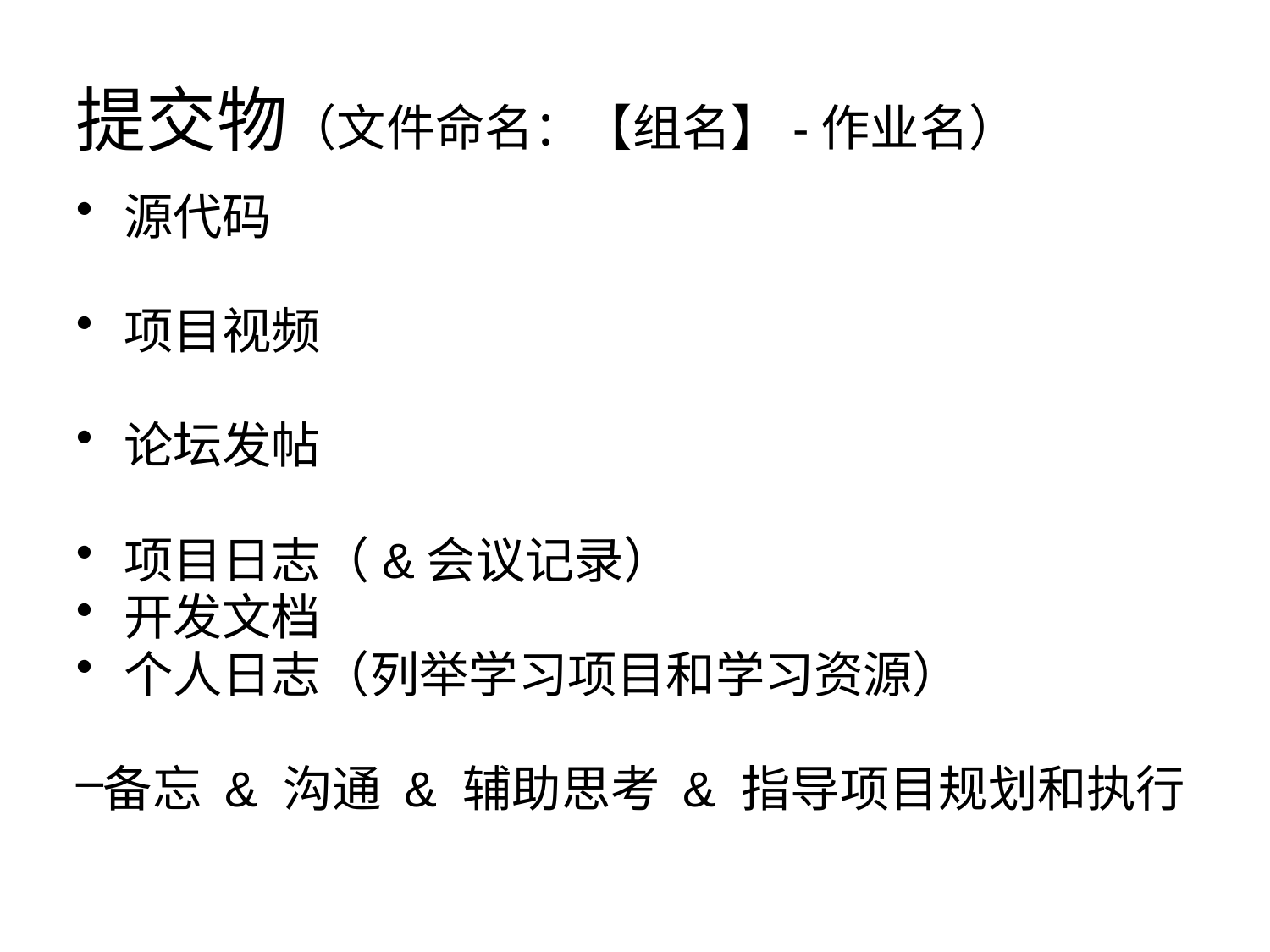

# 提交物（文件命名：【组名】-作业名）
源代码

项目视频

论坛发帖

项目日志（&会议记录）
开发文档
个人日志（列举学习项目和学习资源）

备忘 & 沟通 & 辅助思考 & 指导项目规划和执行